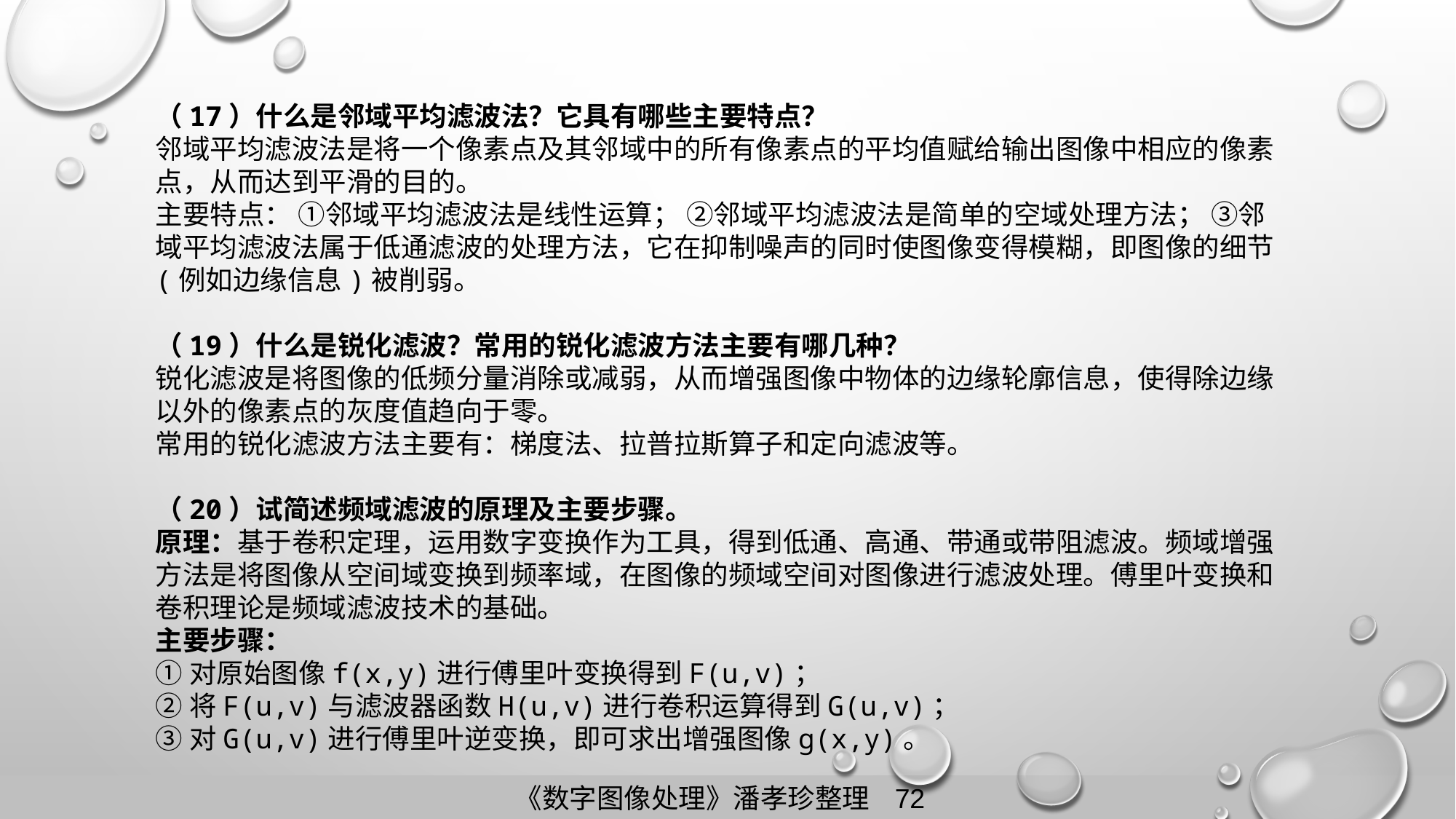

（17）什么是邻域平均滤波法？它具有哪些主要特点？
邻域平均滤波法是将一个像素点及其邻域中的所有像素点的平均值赋给输出图像中相应的像素点，从而达到平滑的目的。
主要特点： ①邻域平均滤波法是线性运算； ②邻域平均滤波法是简单的空域处理方法； ③邻域平均滤波法属于低通滤波的处理方法，它在抑制噪声的同时使图像变得模糊，即图像的细节(例如边缘信息)被削弱。

（19）什么是锐化滤波？常用的锐化滤波方法主要有哪几种？
锐化滤波是将图像的低频分量消除或减弱，从而增强图像中物体的边缘轮廓信息，使得除边缘以外的像素点的灰度值趋向于零。
常用的锐化滤波方法主要有：梯度法、拉普拉斯算子和定向滤波等。

（20）试简述频域滤波的原理及主要步骤。
原理：基于卷积定理，运用数字变换作为工具，得到低通、高通、带通或带阻滤波。频域增强方法是将图像从空间域变换到频率域，在图像的频域空间对图像进行滤波处理。傅里叶变换和卷积理论是频域滤波技术的基础。
主要步骤：
①对原始图像f(x,y)进行傅里叶变换得到F(u,v)；
②将F(u,v)与滤波器函数H(u,v)进行卷积运算得到G(u,v)；
③对G(u,v)进行傅里叶逆变换，即可求出增强图像g(x,y)。